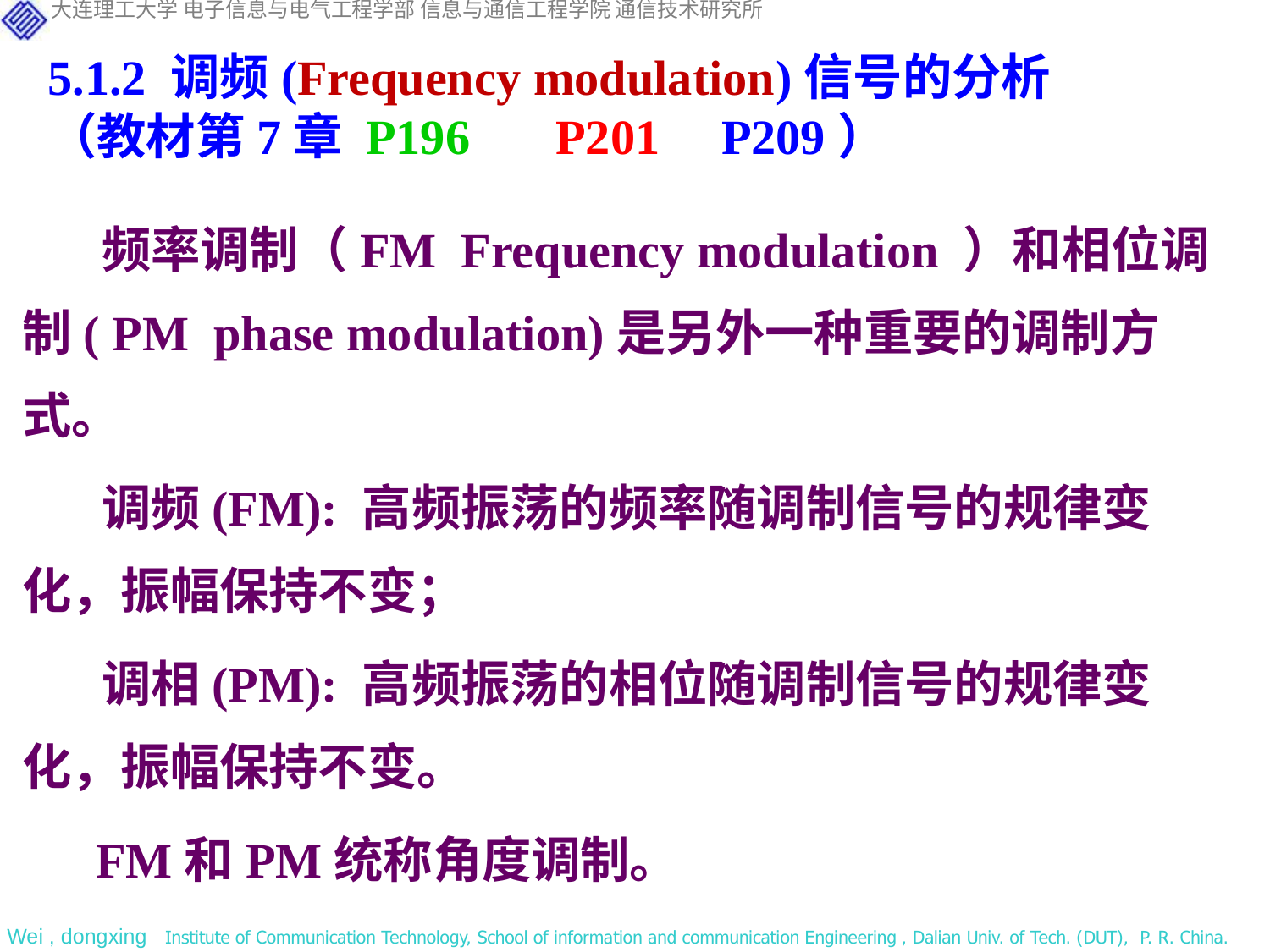

5.1.2 调频(Frequency modulation)信号的分析
（教材第7章 P196 	P201     P209）
      频率调制（FM  Frequency modulation ）和相位调制( PM  phase modulation)是另外一种重要的调制方式。
      调频(FM): 高频振荡的频率随调制信号的规律变化，振幅保持不变；
      调相(PM): 高频振荡的相位随调制信号的规律变化，振幅保持不变。
      FM和PM统称角度调制。